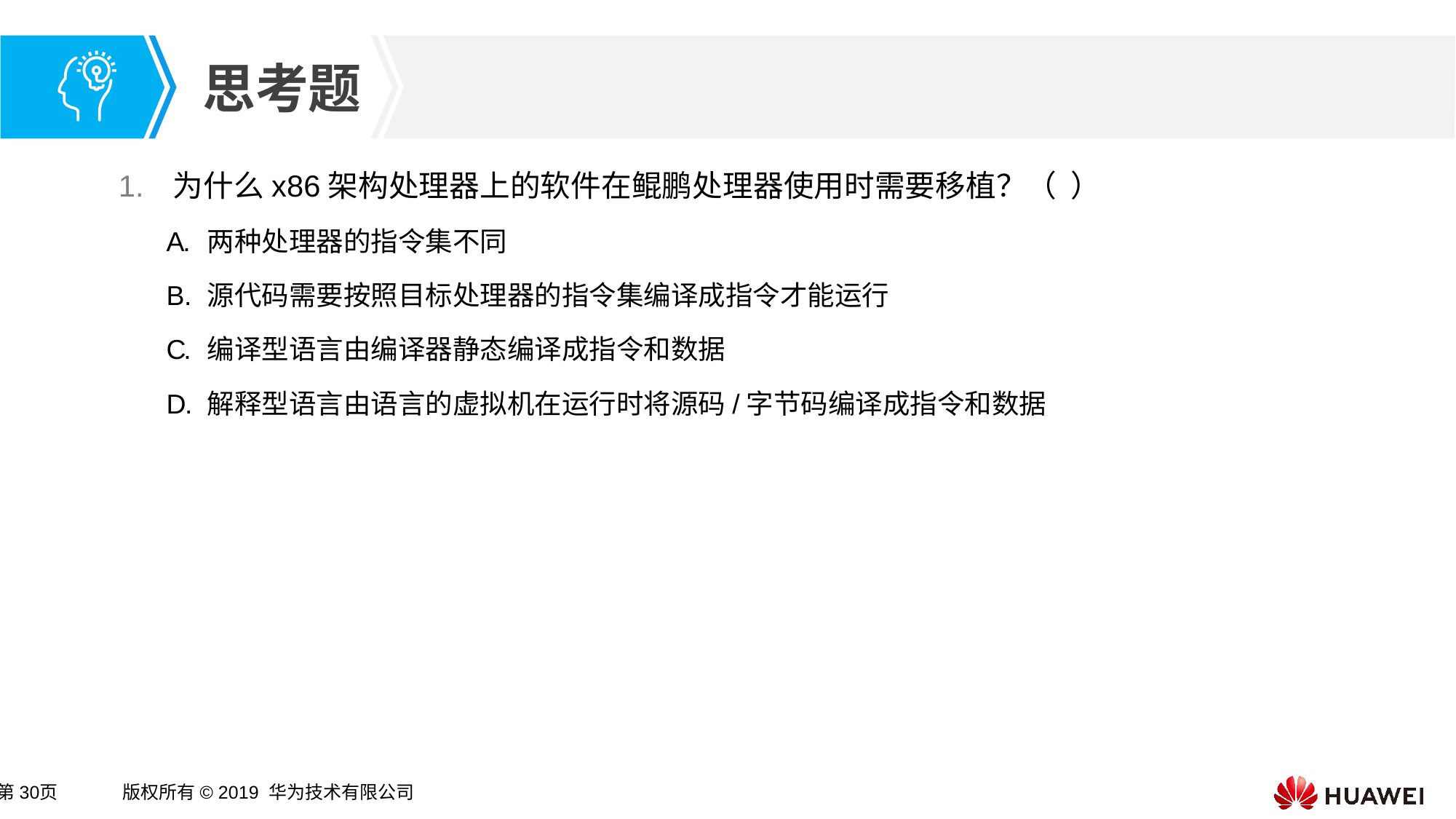

为什么x86架构处理器上的软件在鲲鹏处理器使用时需要移植？（  ）
两种处理器的指令集不同
源代码需要按照目标处理器的指令集编译成指令才能运行
编译型语言由编译器静态编译成指令和数据
解释型语言由语言的虚拟机在运行时将源码/字节码编译成指令和数据